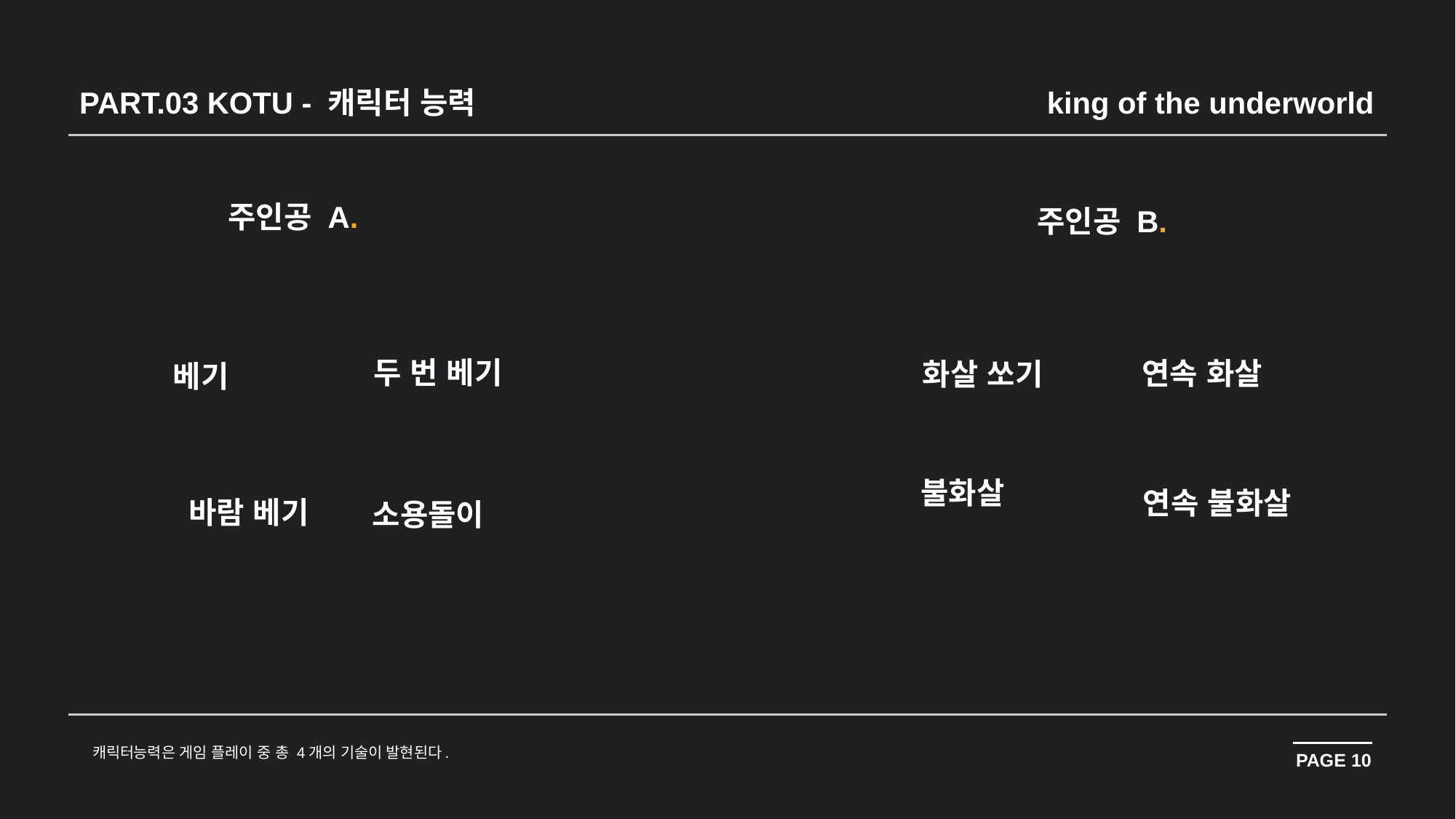

PART.03 KOTU - 캐릭터 능력
king of the underworld
주인공 A.
주인공 B.
 두 번 베기
연속 화살
화살 쏘기
베기
불화살
연속 불화살
 바람 베기
 소용돌이
캐릭터능력은 게임 플레이 중 총 4개의 기술이 발현된다.
PAGE 10